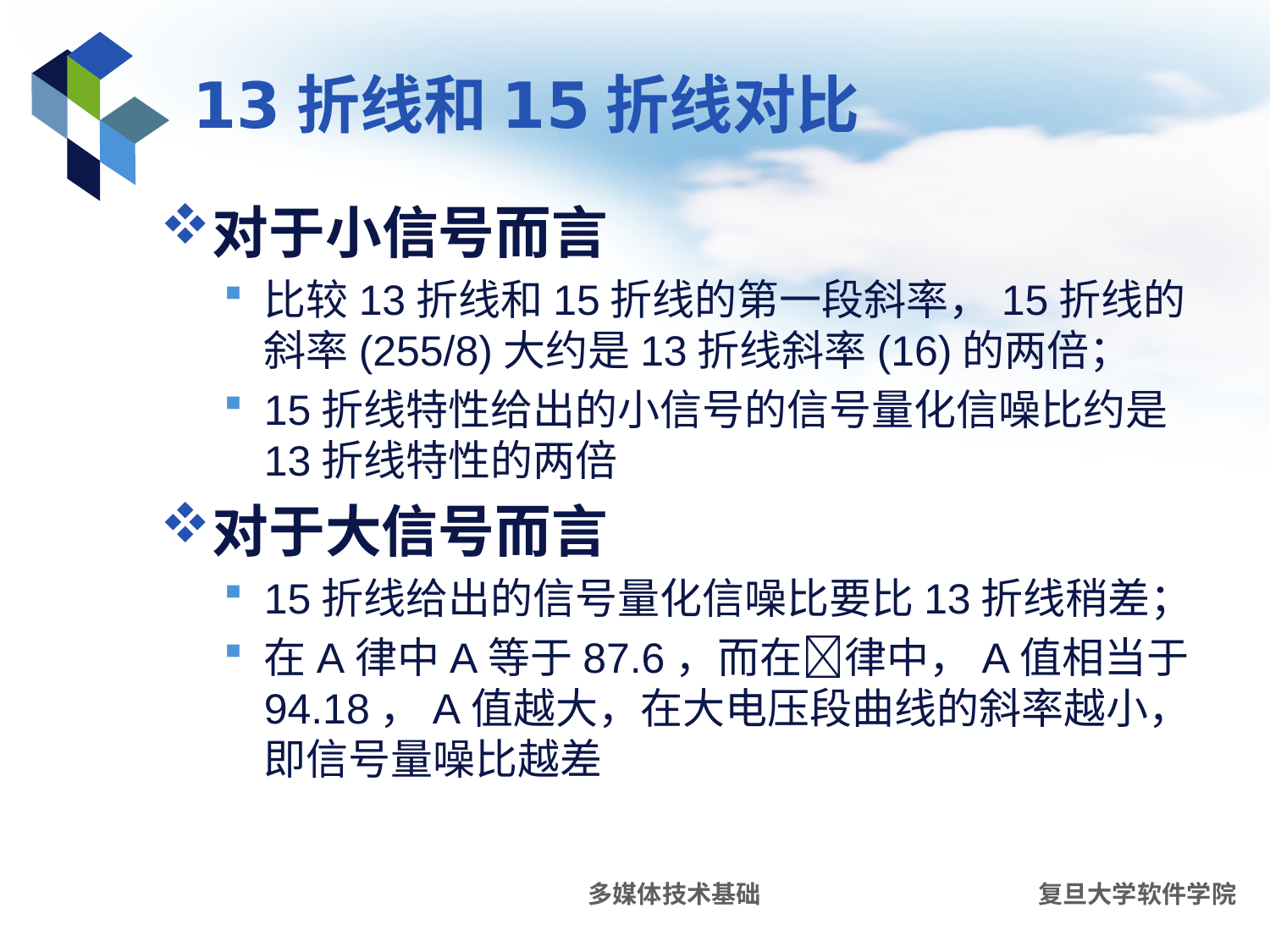

# 13折线和15折线对比
对于小信号而言
比较13折线和15折线的第一段斜率，15折线的斜率(255/8)大约是13折线斜率(16)的两倍；
15折线特性给出的小信号的信号量化信噪比约是13折线特性的两倍
对于大信号而言
15折线给出的信号量化信噪比要比13折线稍差；
在A律中A等于87.6，而在μ律中，A值相当于94.18，A值越大，在大电压段曲线的斜率越小，即信号量噪比越差
多媒体技术基础